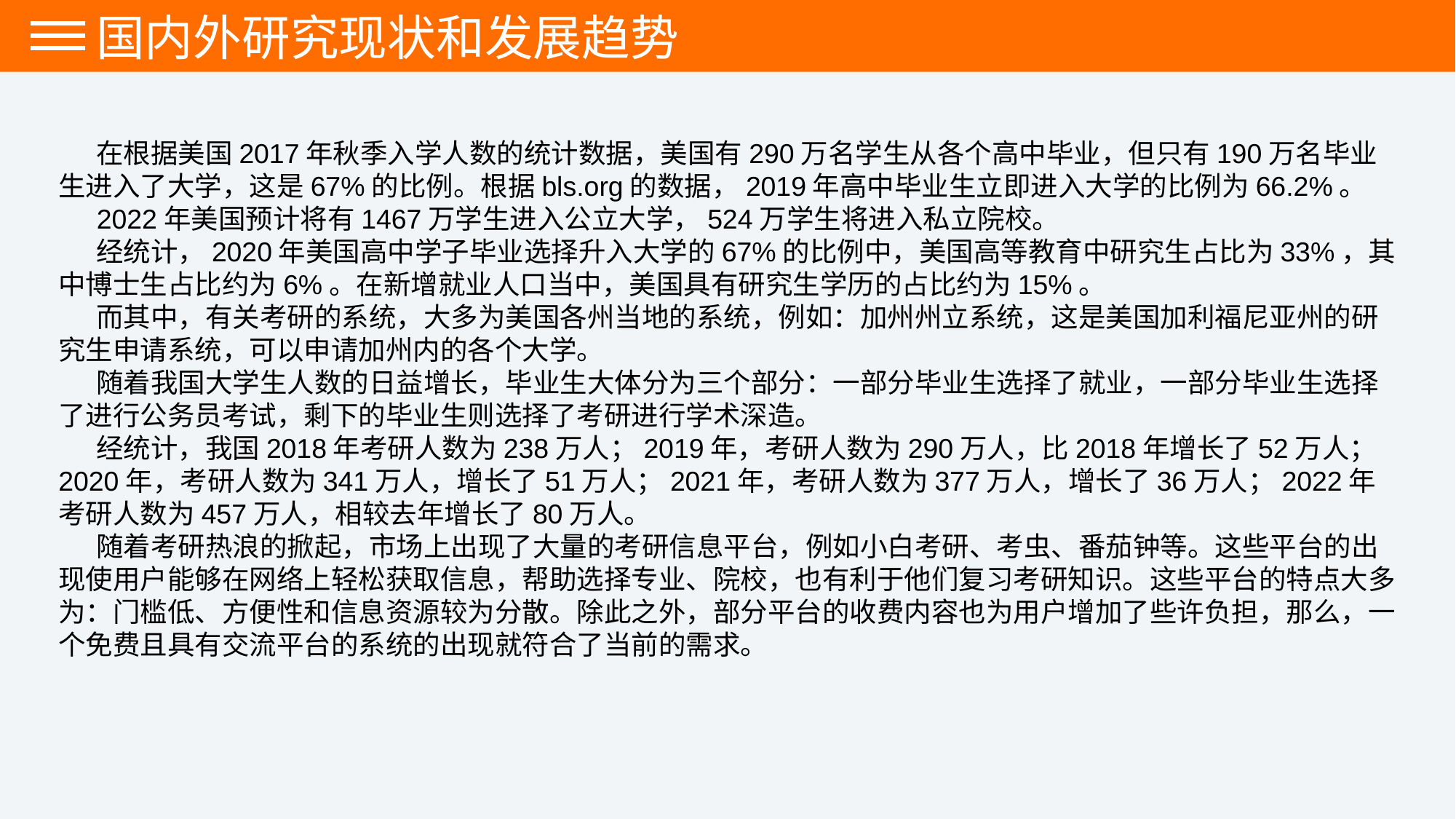

国内外研究现状和发展趋势
     在根据美国2017年秋季入学人数的统计数据，美国有290万名学生从各个高中毕业，但只有190万名毕业生进入了大学，这是67%的比例。根据bls.org的数据，2019年高中毕业生立即进入大学的比例为66.2%。
     2022年美国预计将有1467万学生进入公立大学，524万学生将进入私立院校。
     经统计，2020年美国高中学子毕业选择升入大学的67%的比例中，美国高等教育中研究生占比为33%，其中博士生占比约为6%。在新增就业人口当中，美国具有研究生学历的占比约为15%。
     而其中，有关考研的系统，大多为美国各州当地的系统，例如：加州州立系统，这是美国加利福尼亚州的研究生申请系统，可以申请加州内的各个大学。
     随着我国大学生人数的日益增长，毕业生大体分为三个部分：一部分毕业生选择了就业，一部分毕业生选择了进行公务员考试，剩下的毕业生则选择了考研进行学术深造。
     经统计，我国2018年考研人数为238万人；2019年，考研人数为290万人，比2018年增长了52万人；2020年，考研人数为341万人，增长了51万人；2021年，考研人数为377万人，增长了36万人；2022年考研人数为457万人，相较去年增长了80万人。
     随着考研热浪的掀起，市场上出现了大量的考研信息平台，例如小白考研、考虫、番茄钟等。这些平台的出现使用户能够在网络上轻松获取信息，帮助选择专业、院校，也有利于他们复习考研知识。这些平台的特点大多为：门槛低、方便性和信息资源较为分散。除此之外，部分平台的收费内容也为用户增加了些许负担，那么，一个免费且具有交流平台的系统的出现就符合了当前的需求。